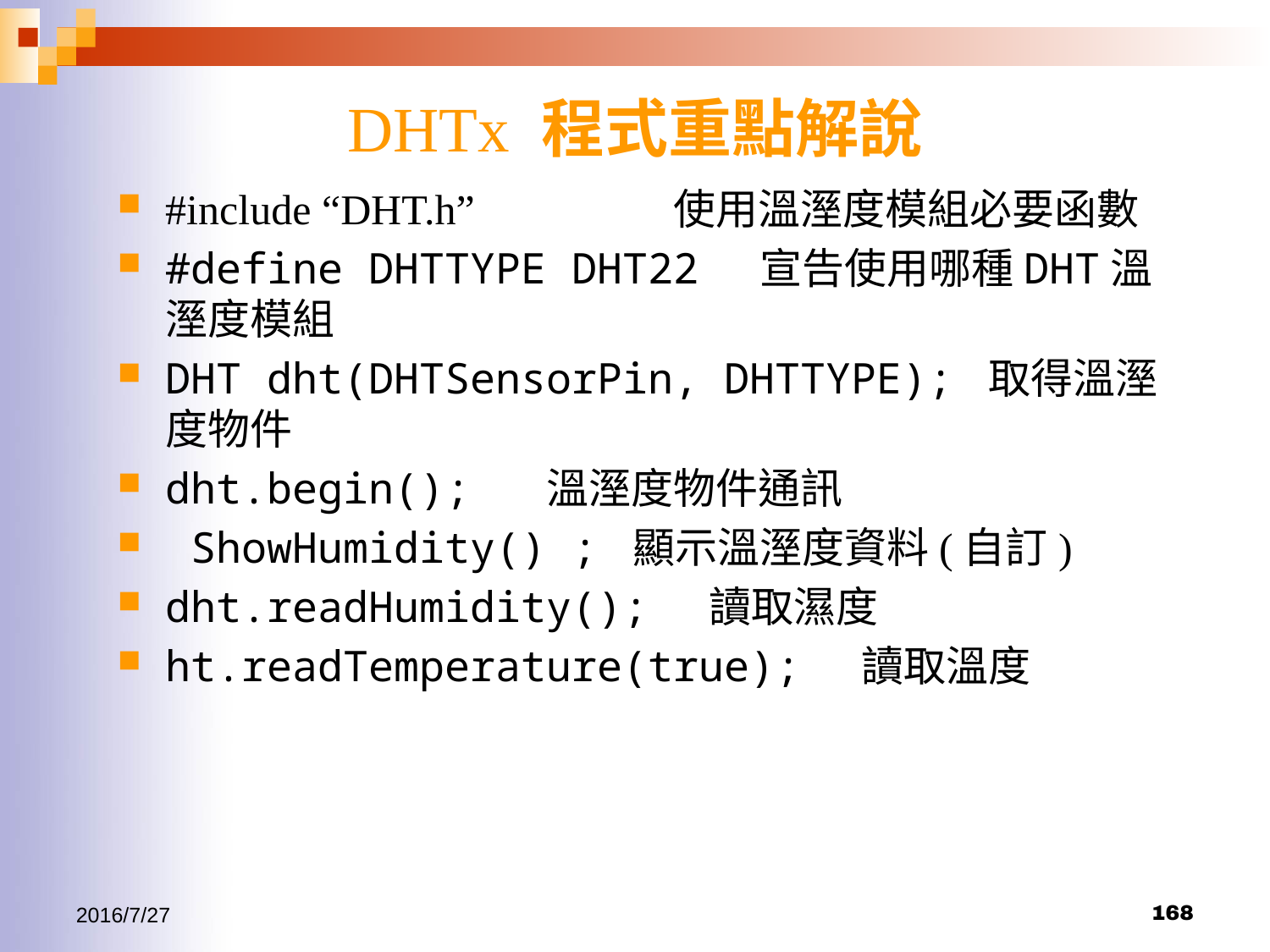

# DHTx 程式重點解說
#include “DHT.h” 		使用溫溼度模組必要函數
#define DHTTYPE DHT22  宣告使用哪種DHT溫溼度模組
DHT dht(DHTSensorPin, DHTTYPE); 取得溫溼度物件
dht.begin();  	溫溼度物件通訊
 ShowHumidity() ; 顯示溫溼度資料(自訂)
dht.readHumidity();  讀取濕度
ht.readTemperature(true);  讀取溫度
2016/7/27
168